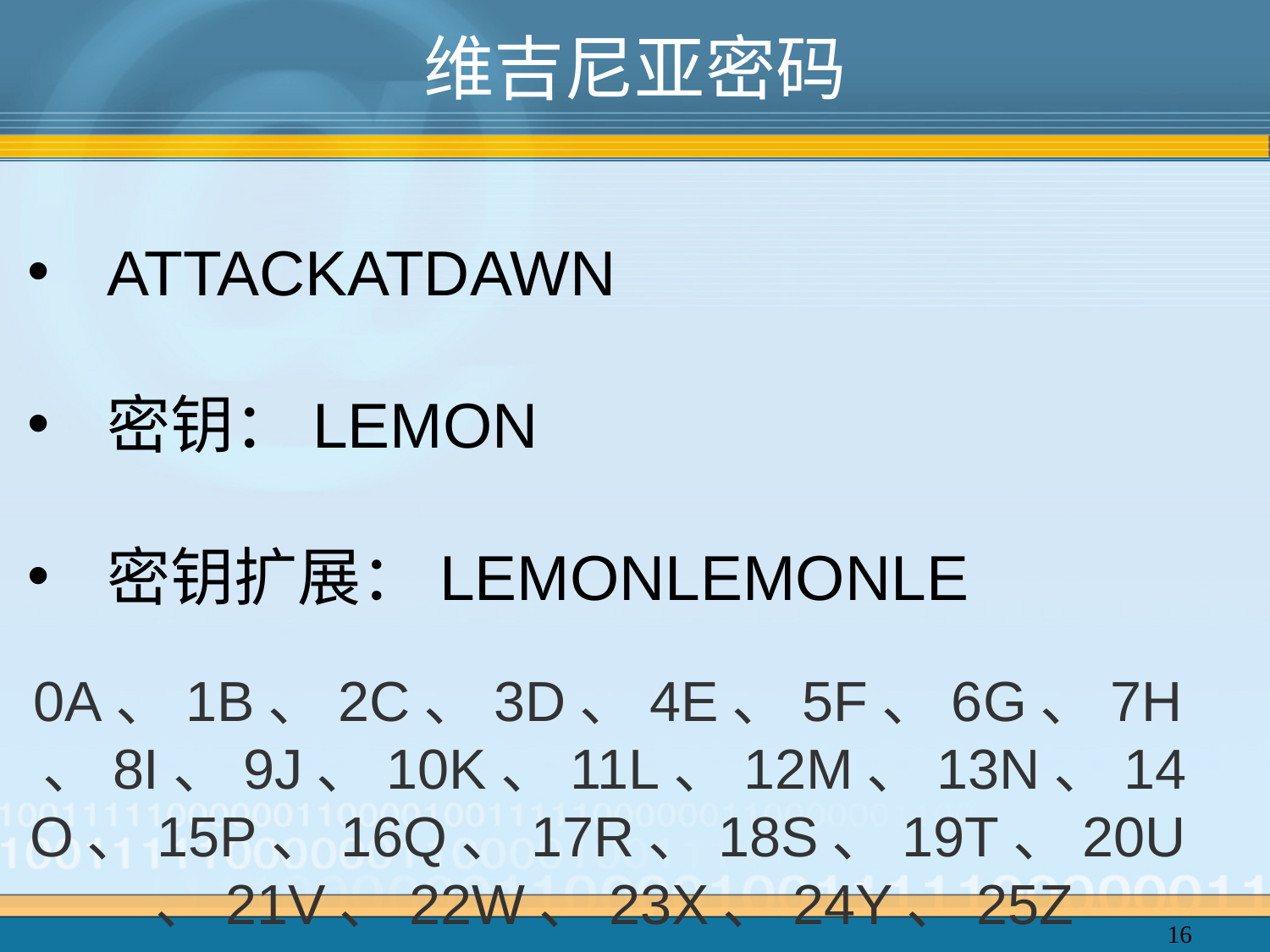

# 维吉尼亚密码
ATTACKATDAWN

密钥：LEMON

密钥扩展：LEMONLEMONLE
0A、1B、2C、3D、4E、5F、6G、7H、8I、9J、10K、11L、12M、13N、14O、15P、16Q、17R、18S、19T、20U、21V、22W、23X、24Y、25Z
16